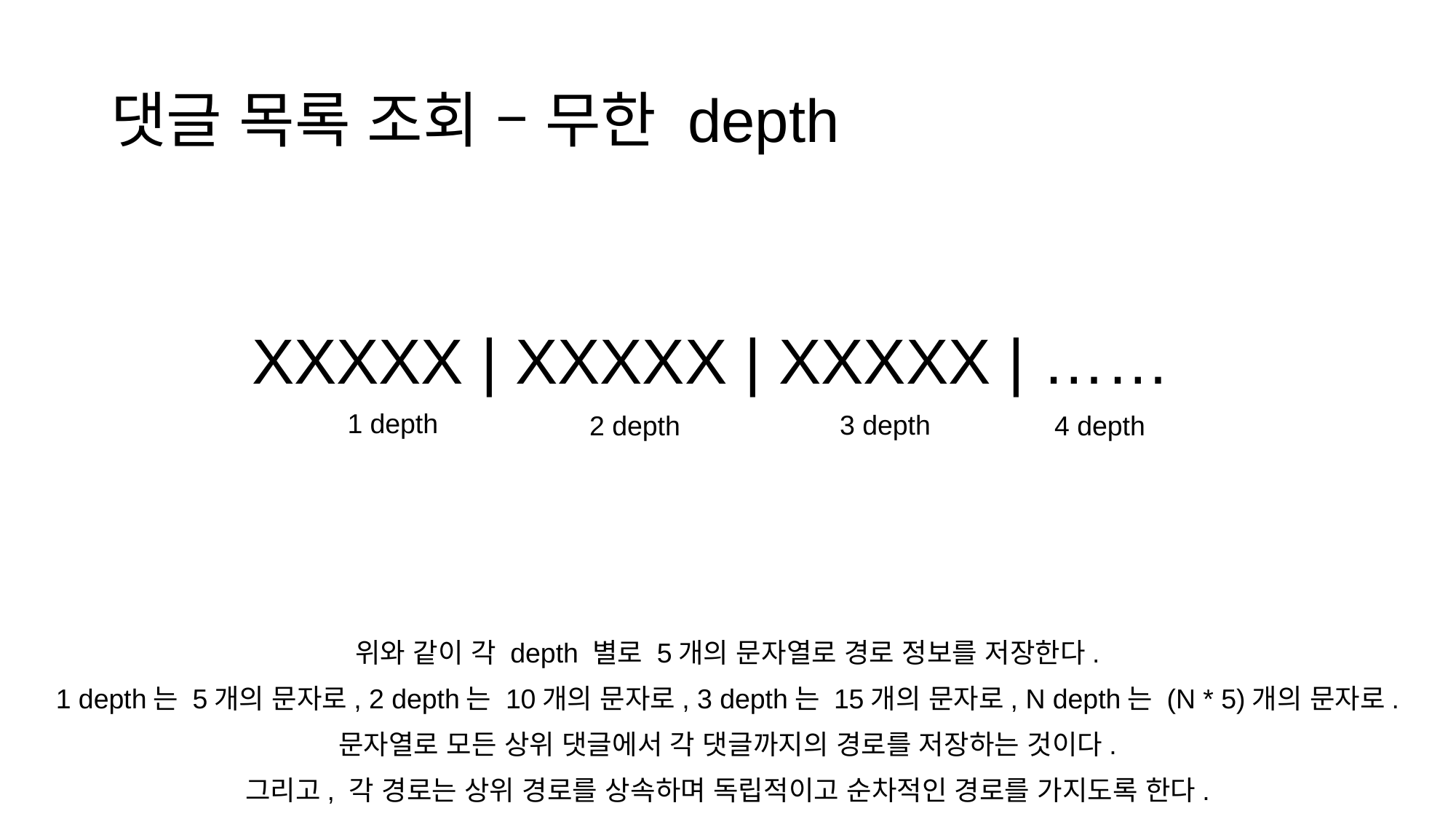

# 댓글 목록 조회 – 무한 depth
XXXXX | XXXXX | XXXXX | ……
1 depth
3 depth
2 depth
4 depth
위와 같이 각 depth 별로 5개의 문자열로 경로 정보를 저장한다.
1 depth는 5개의 문자로, 2 depth는 10개의 문자로, 3 depth는 15개의 문자로, N depth는 (N * 5)개의 문자로.
문자열로 모든 상위 댓글에서 각 댓글까지의 경로를 저장하는 것이다.
그리고, 각 경로는 상위 경로를 상속하며 독립적이고 순차적인 경로를 가지도록 한다.